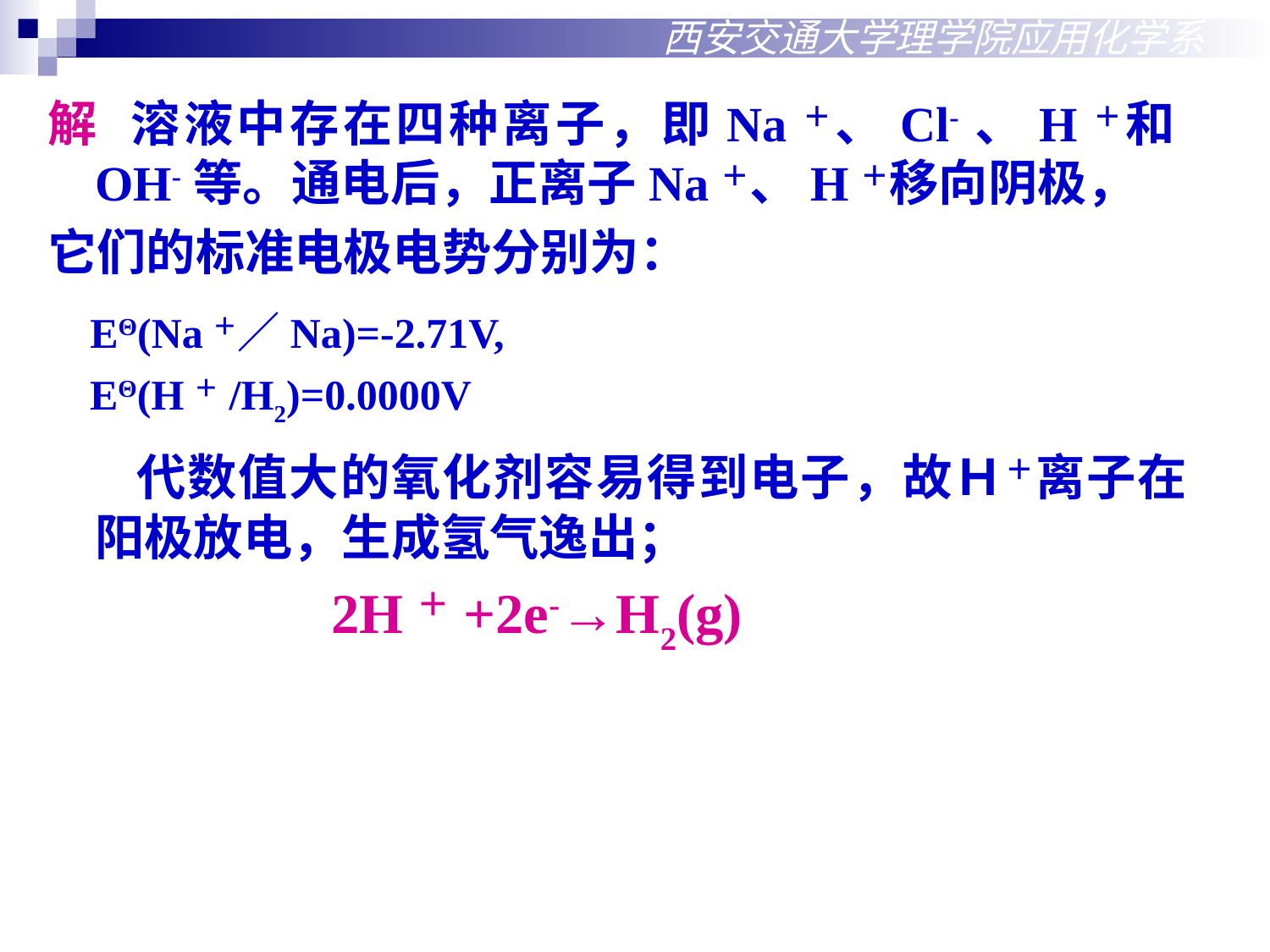

西安交通大学理学院应用化学系
解  溶液中存在四种离子，即Na＋、Cl-、H＋和OH-等。通电后，正离子Na＋、H＋移向阴极，
它们的标准电极电势分别为：
   EΘ(Na＋／Na)=-2.71V,
    EΘ(H＋/H2)=0.0000V
     代数值大的氧化剂容易得到电子，故Ｈ＋离子在阳极放电，生成氢气逸出；
                    2H＋+2e-→H2(g)